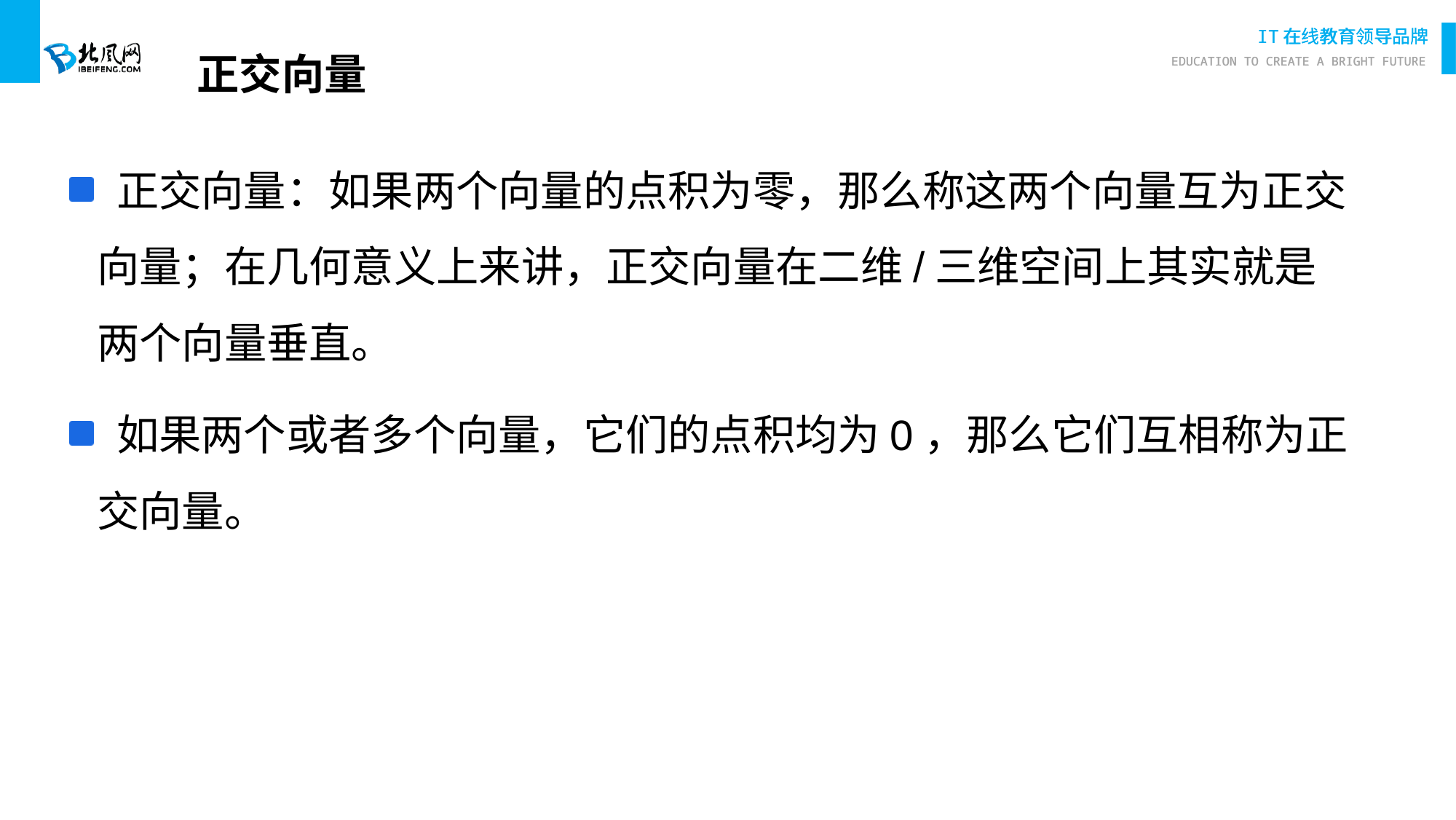

# 正交向量
 正交向量：如果两个向量的点积为零，那么称这两个向量互为正交向量；在几何意义上来讲，正交向量在二维/三维空间上其实就是两个向量垂直。
 如果两个或者多个向量，它们的点积均为0，那么它们互相称为正交向量。